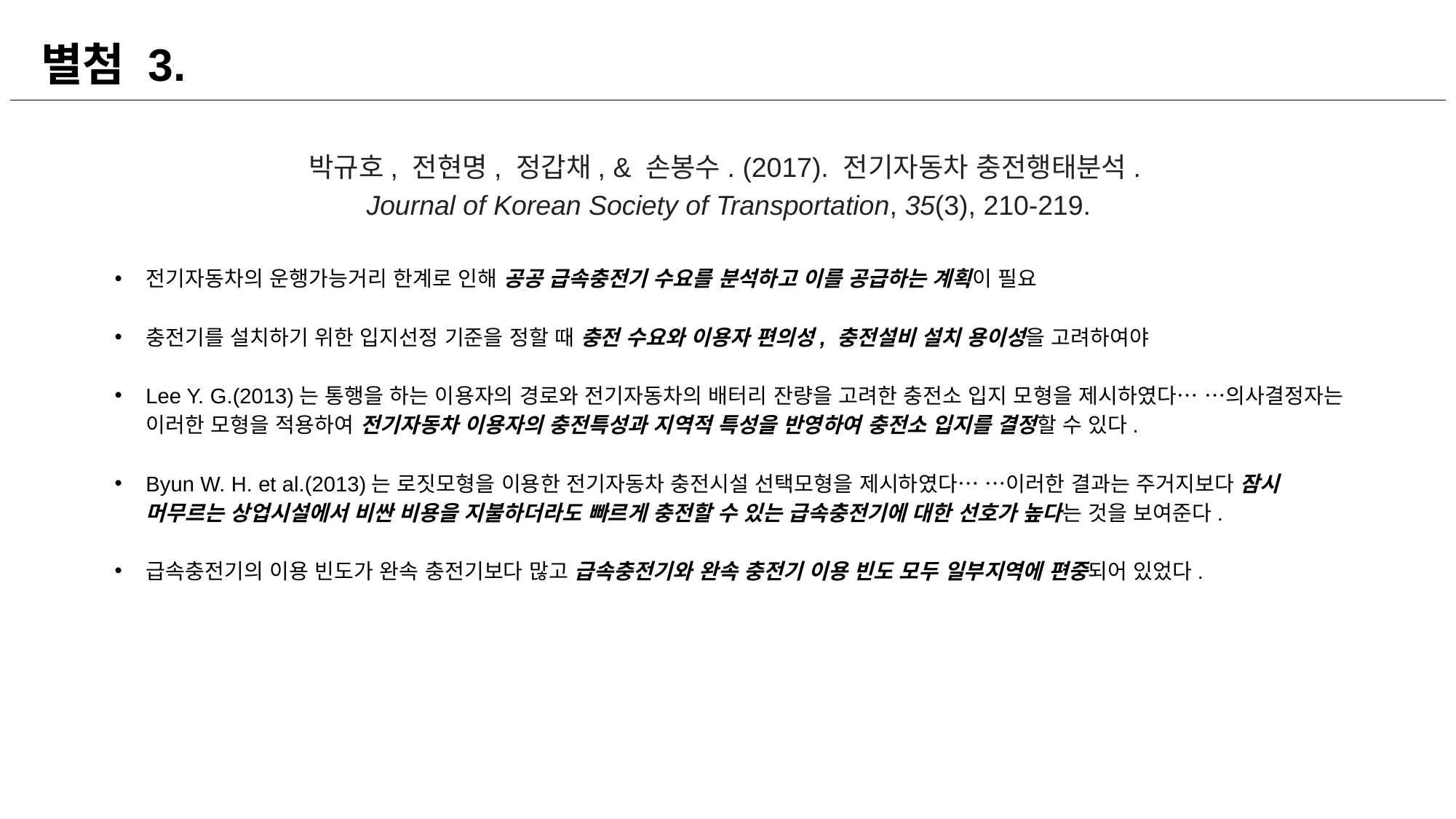

별첨 3.
박규호, 전현명, 정갑채, & 손봉수. (2017). 전기자동차 충전행태분석.
Journal of Korean Society of Transportation, 35(3), 210-219.
전기자동차의 운행가능거리 한계로 인해 공공 급속충전기 수요를 분석하고 이를 공급하는 계획이 필요

충전기를 설치하기 위한 입지선정 기준을 정할 때 충전 수요와 이용자 편의성, 충전설비 설치 용이성을 고려하여야

Lee Y. G.(2013)는 통행을 하는 이용자의 경로와 전기자동차의 배터리 잔량을 고려한 충전소 입지 모형을 제시하였다… …의사결정자는 이러한 모형을 적용하여 전기자동차 이용자의 충전특성과 지역적 특성을 반영하여 충전소 입지를 결정할 수 있다.

Byun W. H. et al.(2013)는 로짓모형을 이용한 전기자동차 충전시설 선택모형을 제시하였다… …이러한 결과는 주거지보다 잠시 머무르는 상업시설에서 비싼 비용을 지불하더라도 빠르게 충전할 수 있는 급속충전기에 대한 선호가 높다는 것을 보여준다.

급속충전기의 이용 빈도가 완속 충전기보다 많고 급속충전기와 완속 충전기 이용 빈도 모두 일부지역에 편중되어 있었다.